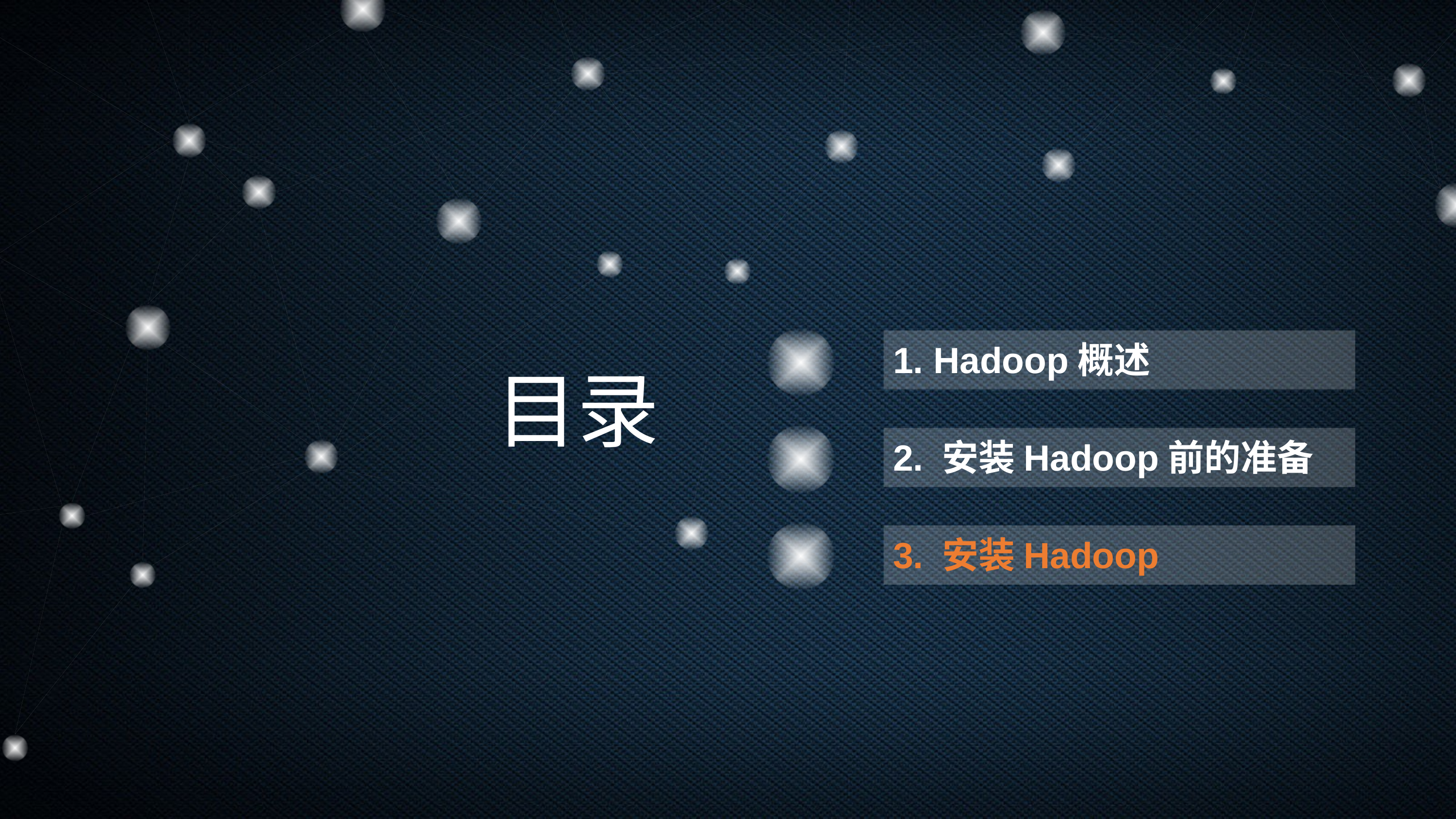

1. Hadoop概述
目录

2. 安装Hadoop前的准备

3. 安装Hadoop